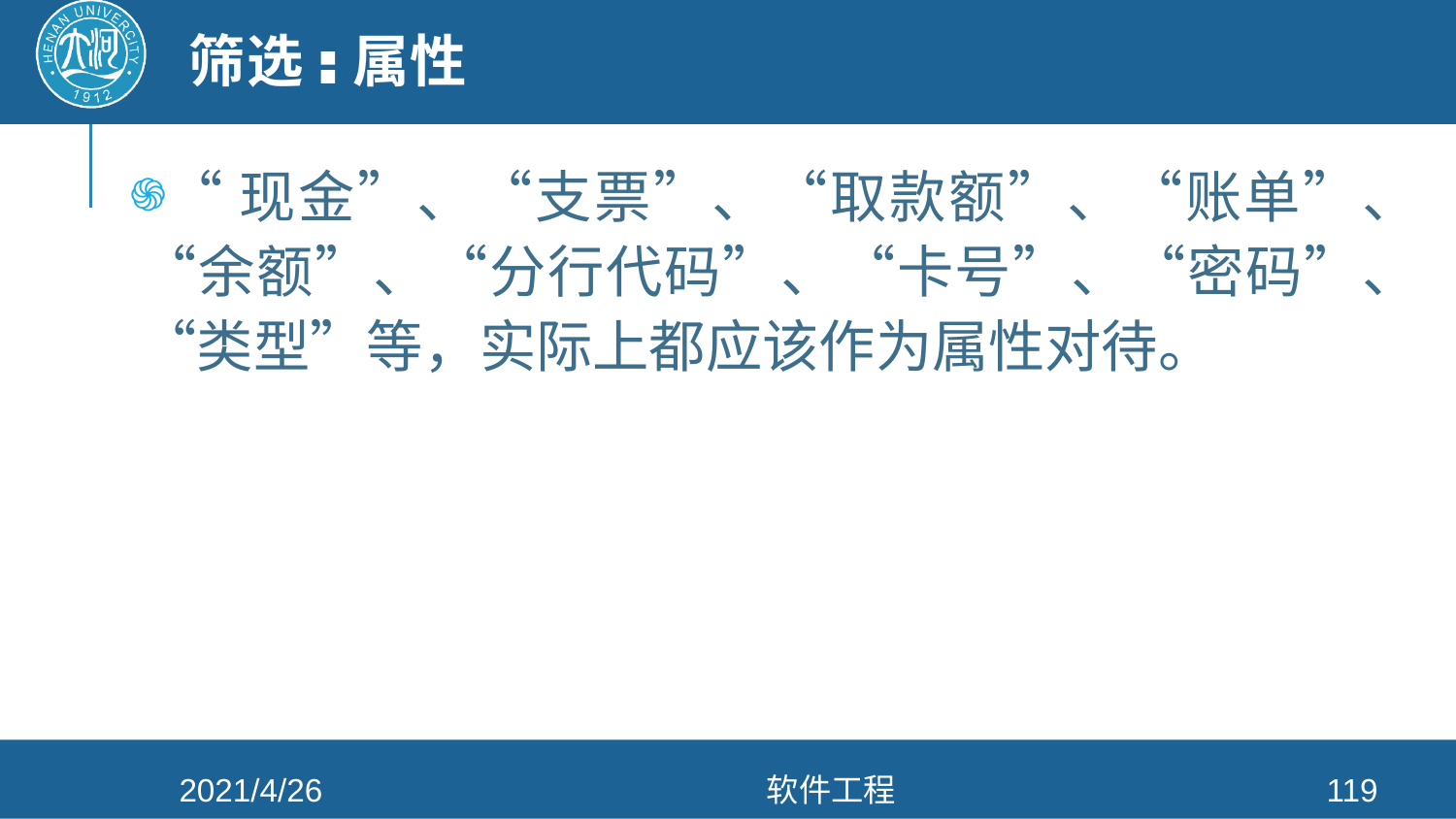

# 筛选:属性
“现金”、“支票”、“取款额”、“账单”、“余额”、“分行代码”、“卡号”、“密码”、“类型”等，实际上都应该作为属性对待。
2021/4/26
软件工程
119